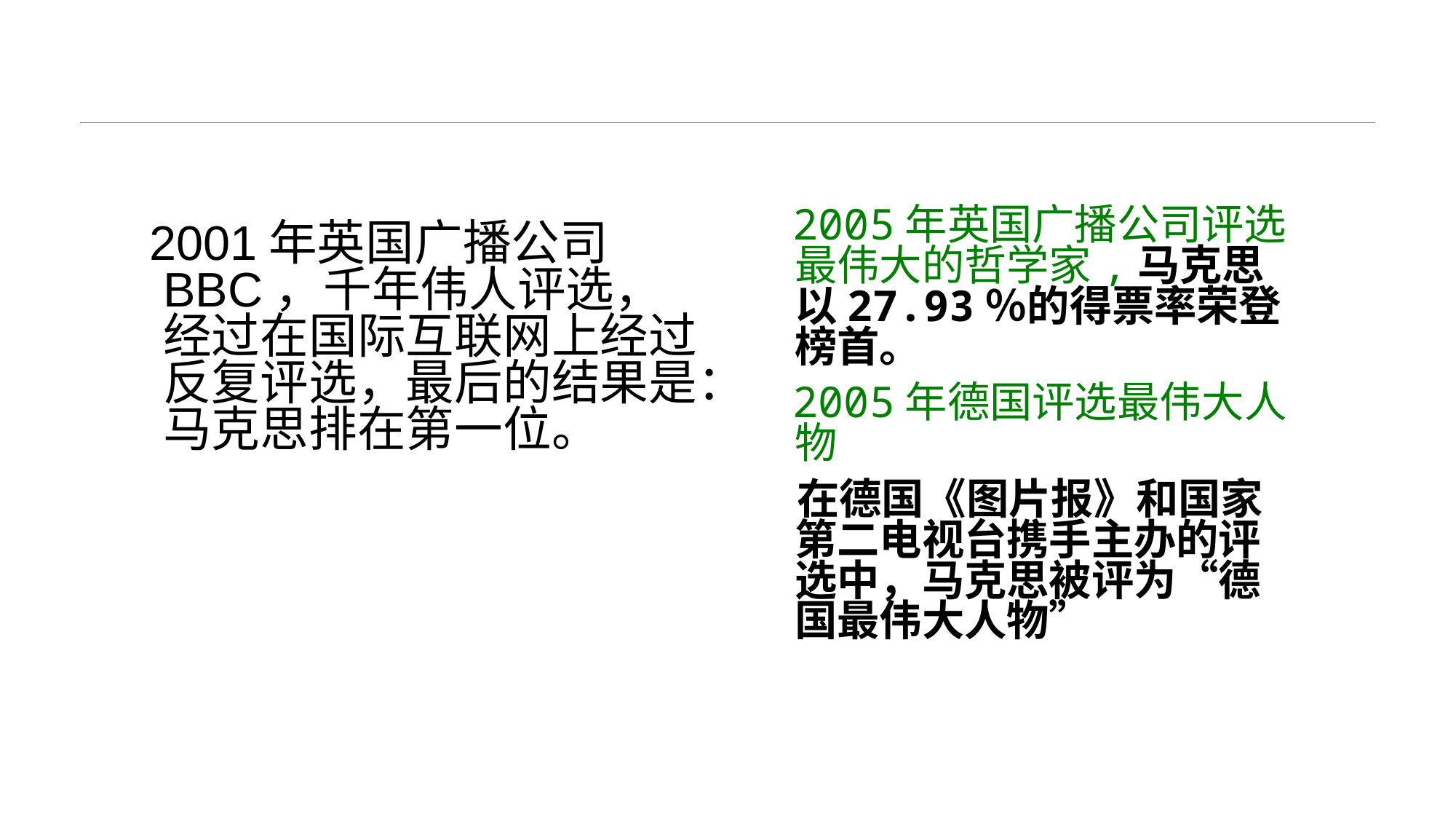

#
 2005年英国广播公司评选最伟大的哲学家,马克思以27.93％的得票率荣登榜首。
 2005年德国评选最伟大人物
  在德国《图片报》和国家第二电视台携手主办的评选中，马克思被评为“德国最伟大人物”
 2001年英国广播公司BBC，千年伟人评选，经过在国际互联网上经过反复评选，最后的结果是：马克思排在第一位。